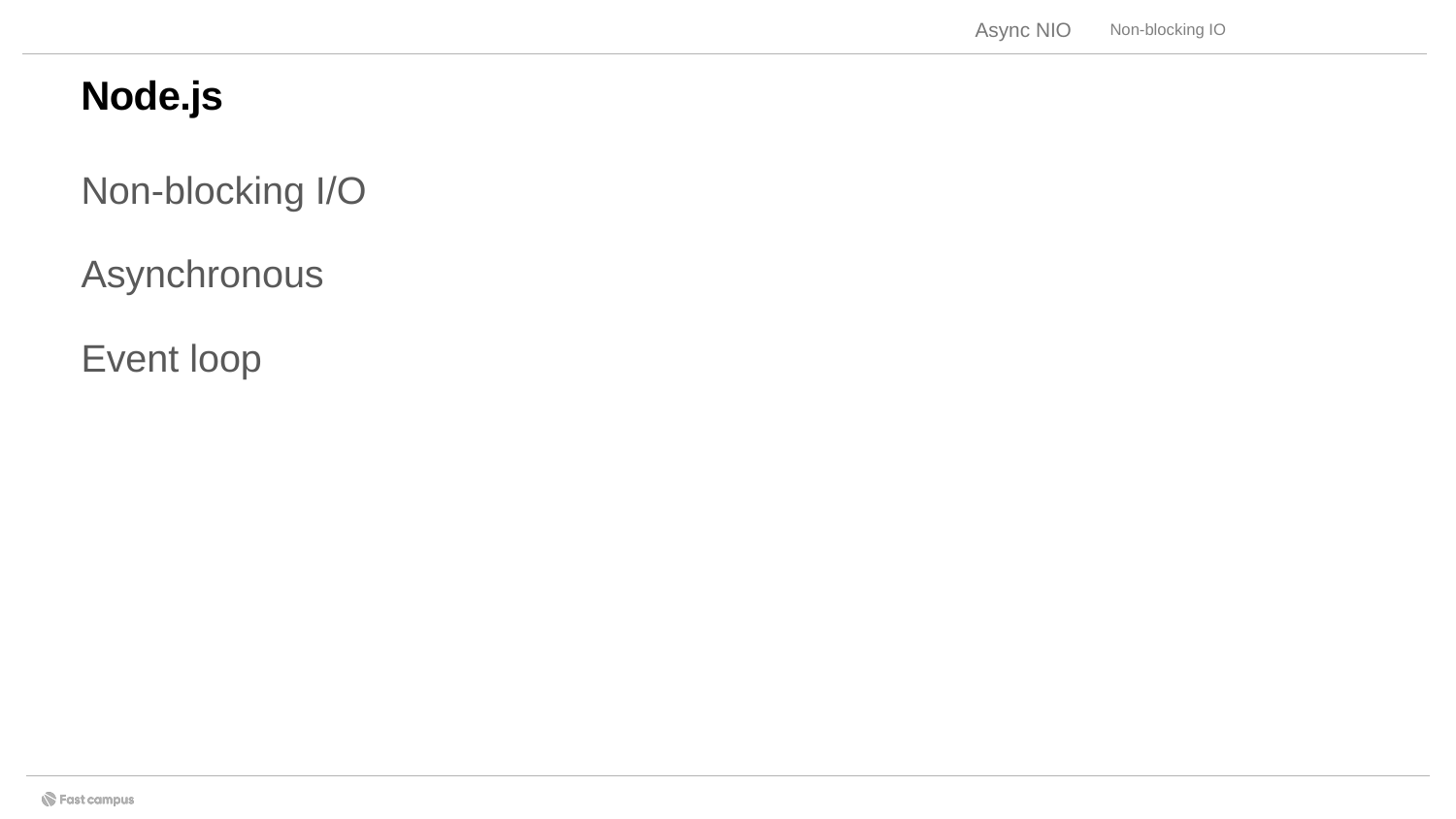

Non-blocking IO
Async NIO
# Node.js
2.
비동기 호출이란 ?
Non-blocking I/O
Asynchronous
Event loop